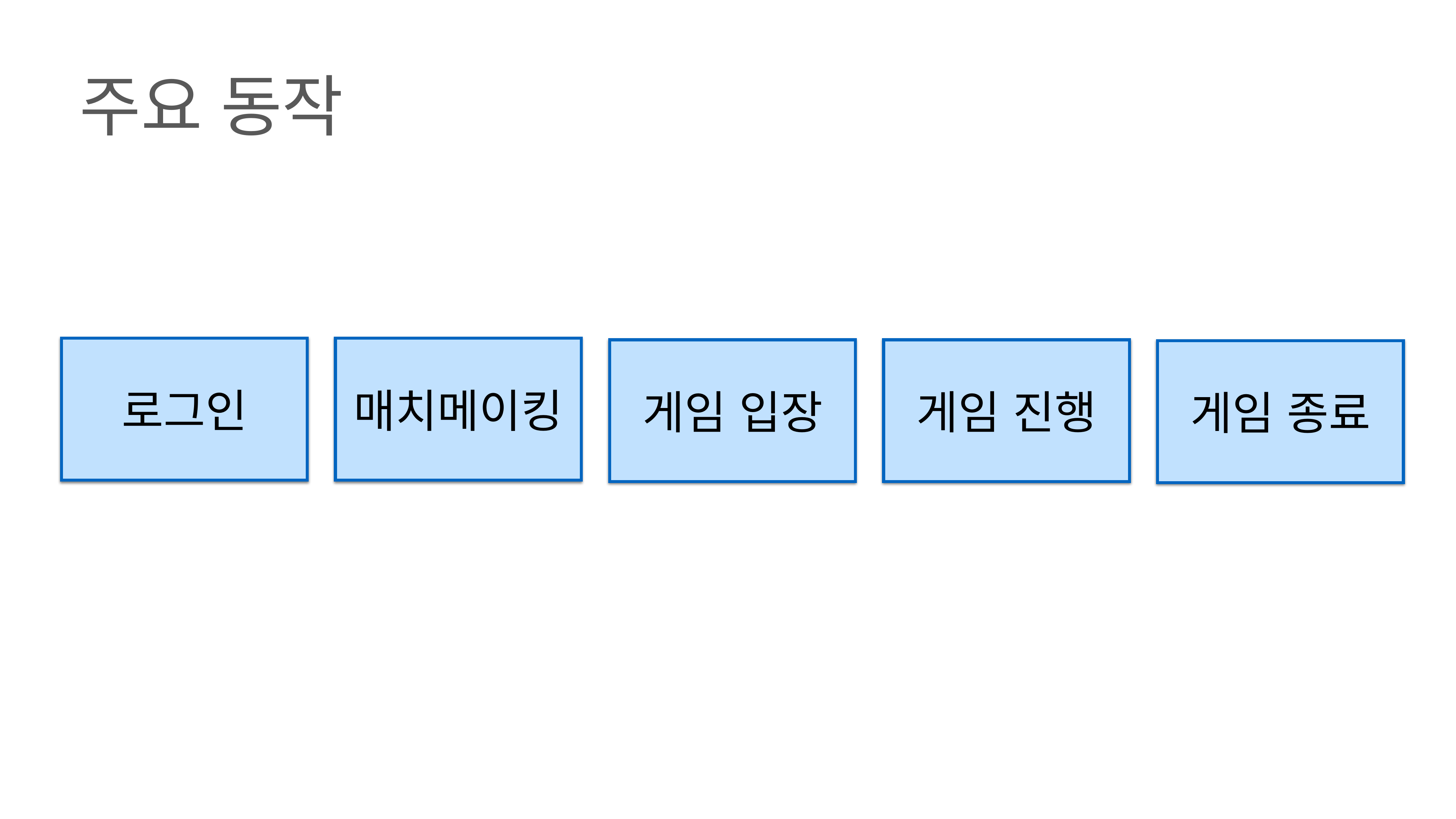

주요 동작
로그인
매치메이킹
게임 진행
게임 입장
게임 종료